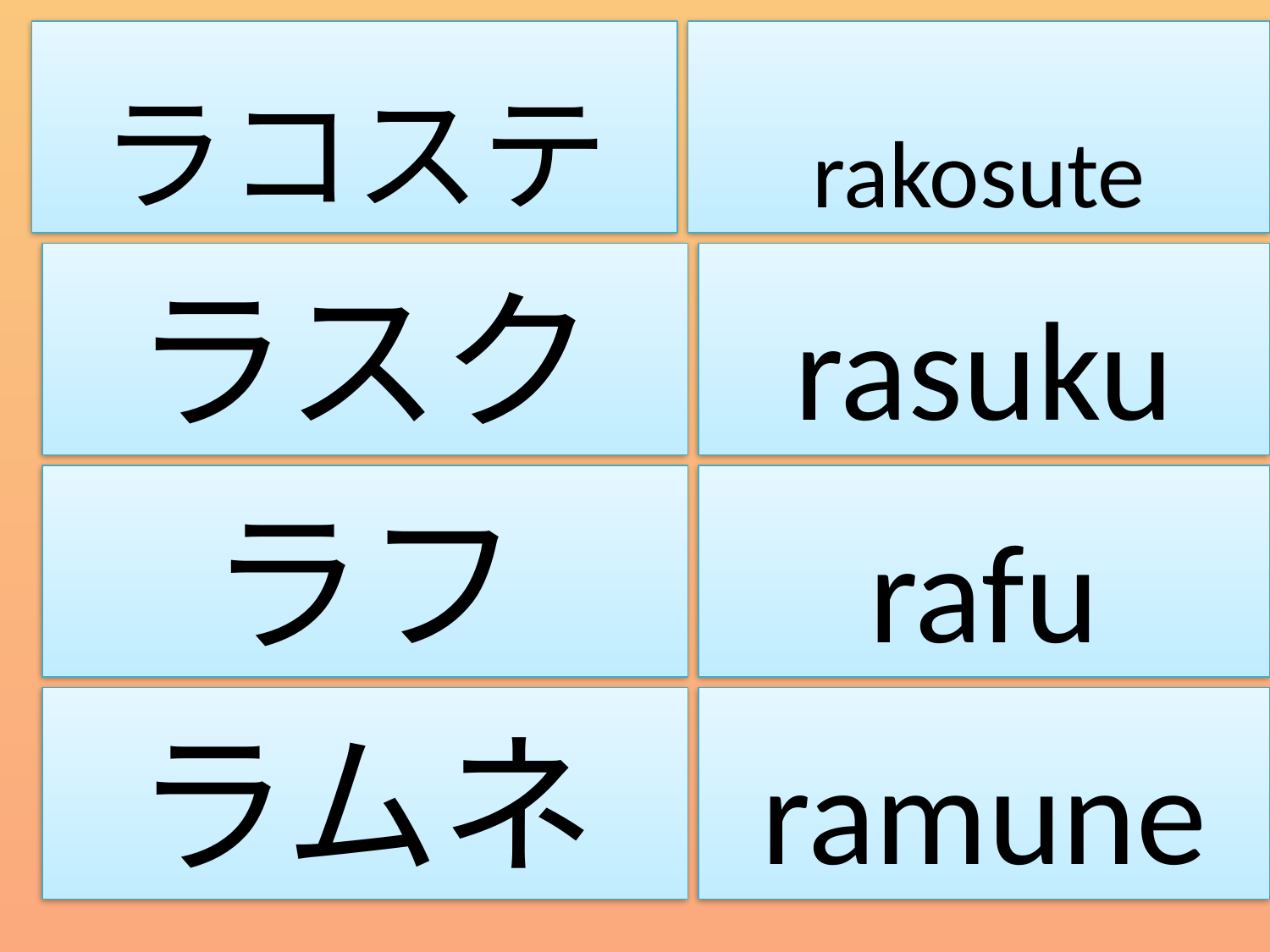

ラコステ
rakosute
ラスク
rasuku
ラフ
rafu
ラムネ
ramune